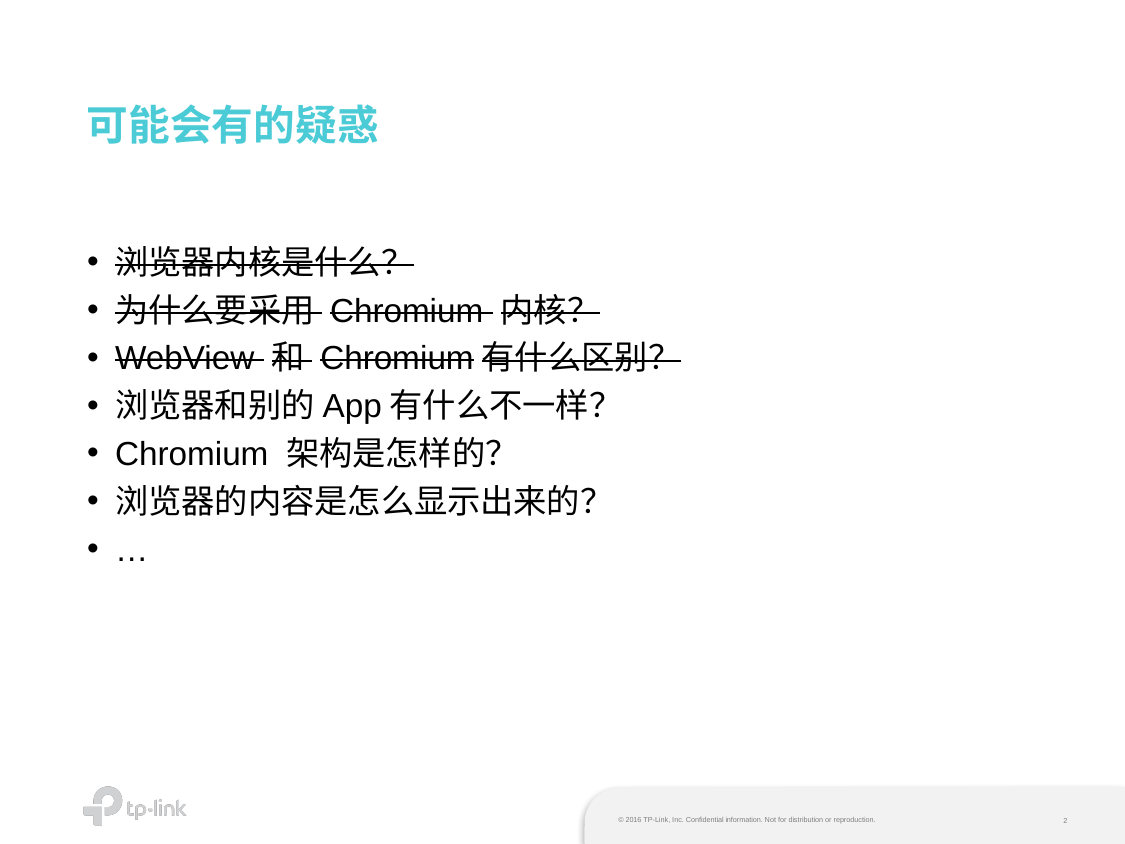

# 可能会有的疑惑
浏览器内核是什么？
为什么要采用 Chromium 内核？
WebView 和 Chromium有什么区别？
浏览器和别的App有什么不一样？
Chromium 架构是怎样的？
浏览器的内容是怎么显示出来的？
…